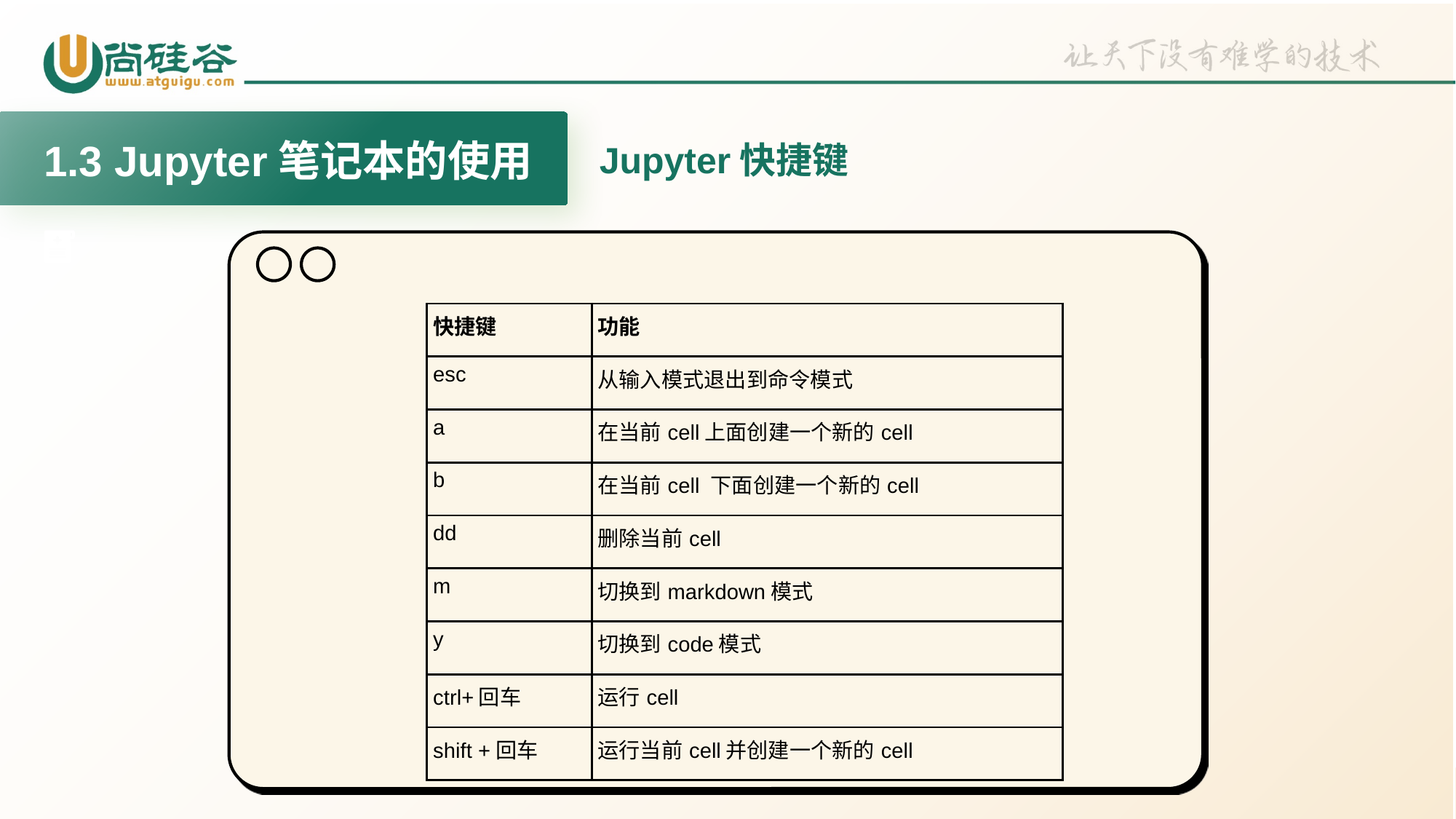

1.3 Jupyter笔记本的使用

Jupyter快捷键

| 快捷键 | 功能 |
| --- | --- |
| esc | 从输入模式退出到命令模式 |
| a | 在当前cell上面创建一个新的cell |
| b | 在当前cell 下面创建一个新的cell |
| dd | 删除当前cell |
| m | 切换到markdown模式 |
| y | 切换到code模式 |
| ctrl+回车 | 运行cell |
| shift +回车 | 运行当前cell并创建一个新的cell |